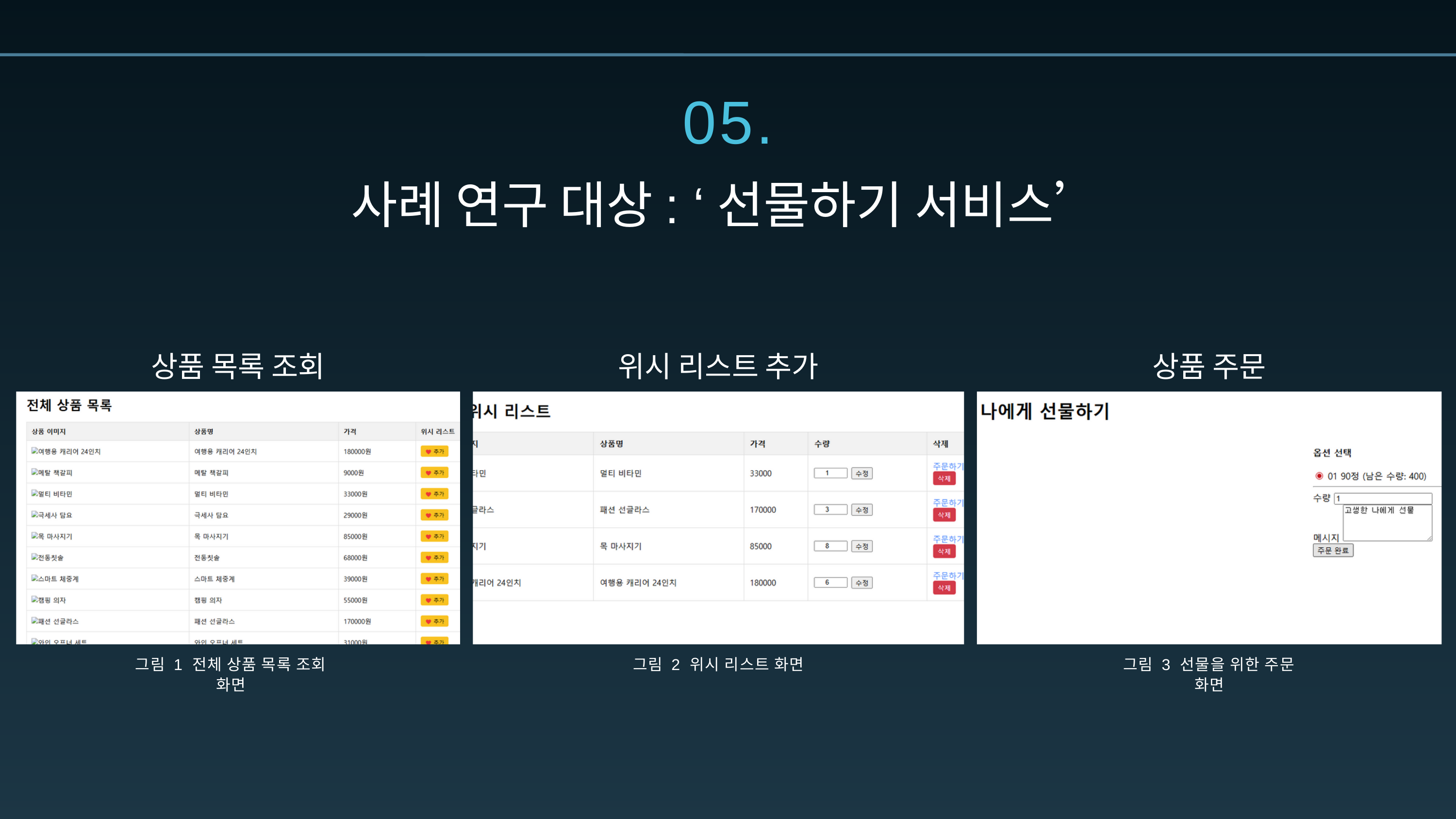

05.
사례 연구 대상: ‘선물하기 서비스’
상품 목록 조회
위시 리스트 추가
상품 주문

그림 1 전체 상품 목록 조회 화면
그림 2 위시 리스트 화면
그림 3 선물을 위한 주문 화면